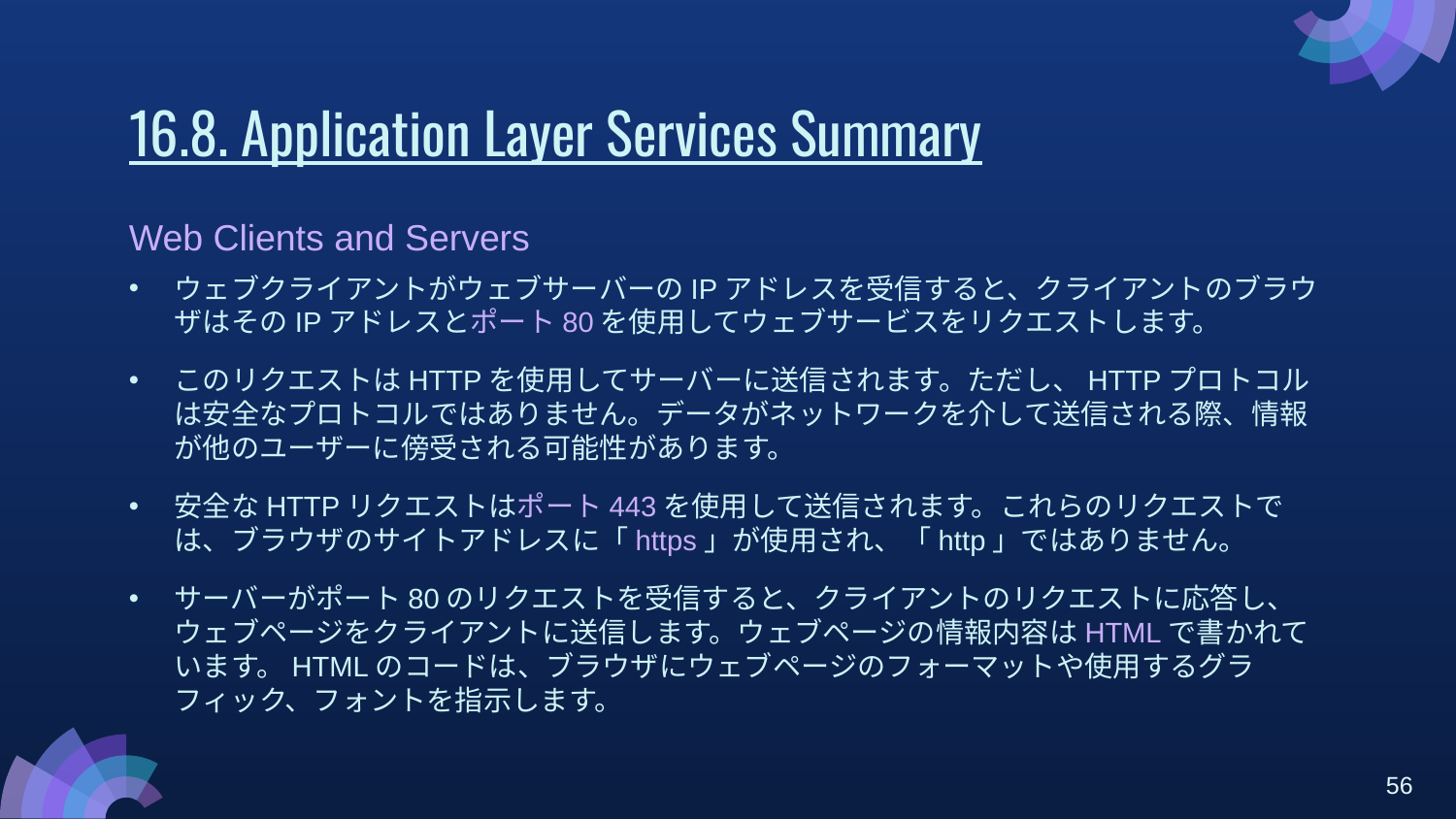

# 16.8. Application Layer Services Summary
Web Clients and Servers
ウェブクライアントがウェブサーバーのIPアドレスを受信すると、クライアントのブラウザはそのIPアドレスとポート80を使用してウェブサービスをリクエストします。
このリクエストはHTTPを使用してサーバーに送信されます。ただし、HTTPプロトコルは安全なプロトコルではありません。データがネットワークを介して送信される際、情報が他のユーザーに傍受される可能性があります。
安全なHTTPリクエストはポート443を使用して送信されます。これらのリクエストでは、ブラウザのサイトアドレスに「https」が使用され、「http」ではありません。
サーバーがポート80のリクエストを受信すると、クライアントのリクエストに応答し、ウェブページをクライアントに送信します。ウェブページの情報内容はHTMLで書かれています。HTMLのコードは、ブラウザにウェブページのフォーマットや使用するグラフィック、フォントを指示します。
56